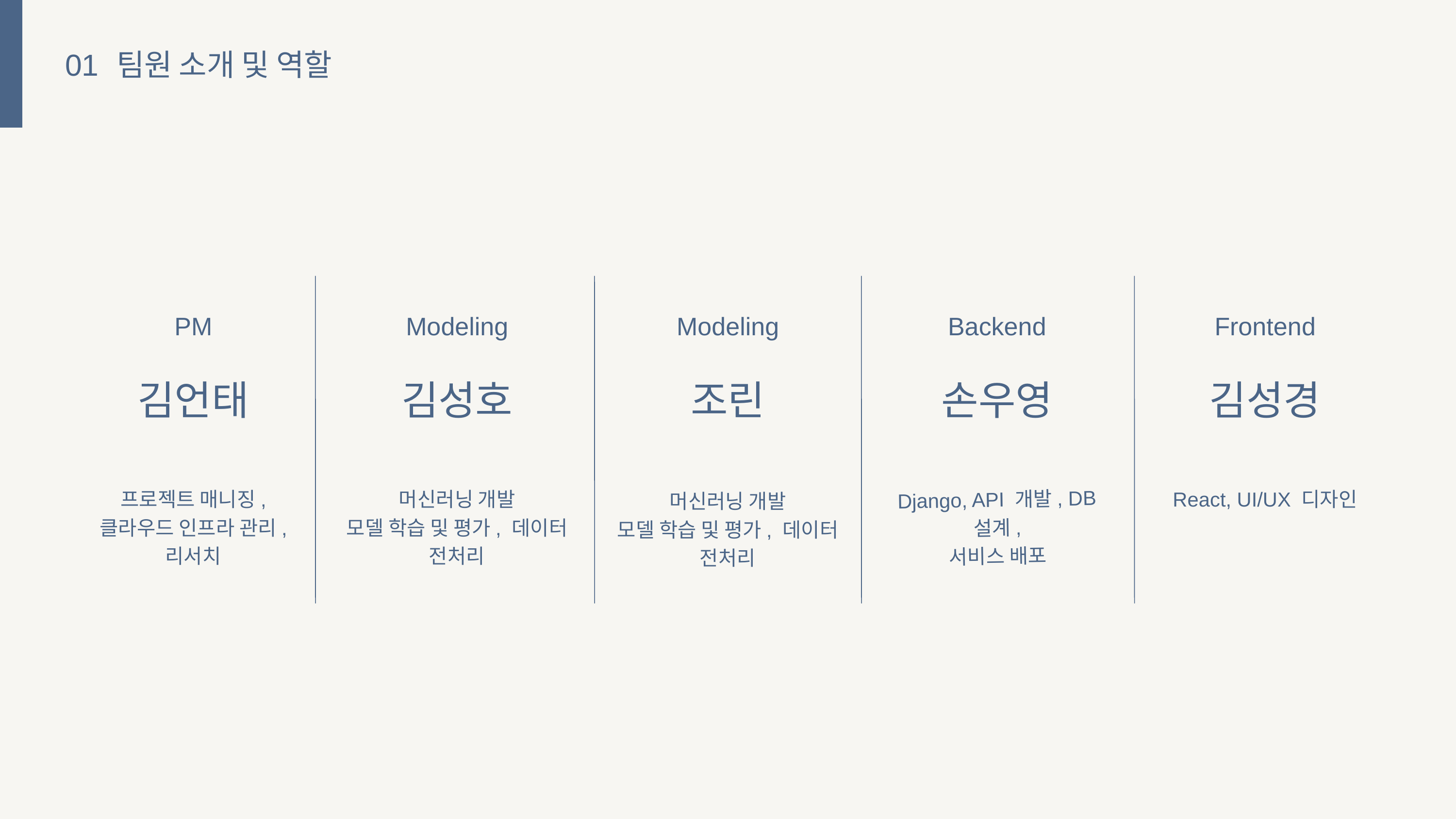

01
팀원 소개 및 역할

PM
Modeling
Modeling
Backend
Frontend
김언태
김성호
조린
손우영
김성경
Django, API 개발, DB 설계,
서비스 배포
프로젝트 매니징,
클라우드 인프라 관리,
리서치
머신러닝 개발
모델 학습 및 평가, 데이터 전처리
React, UI/UX 디자인
머신러닝 개발
모델 학습 및 평가, 데이터 전처리